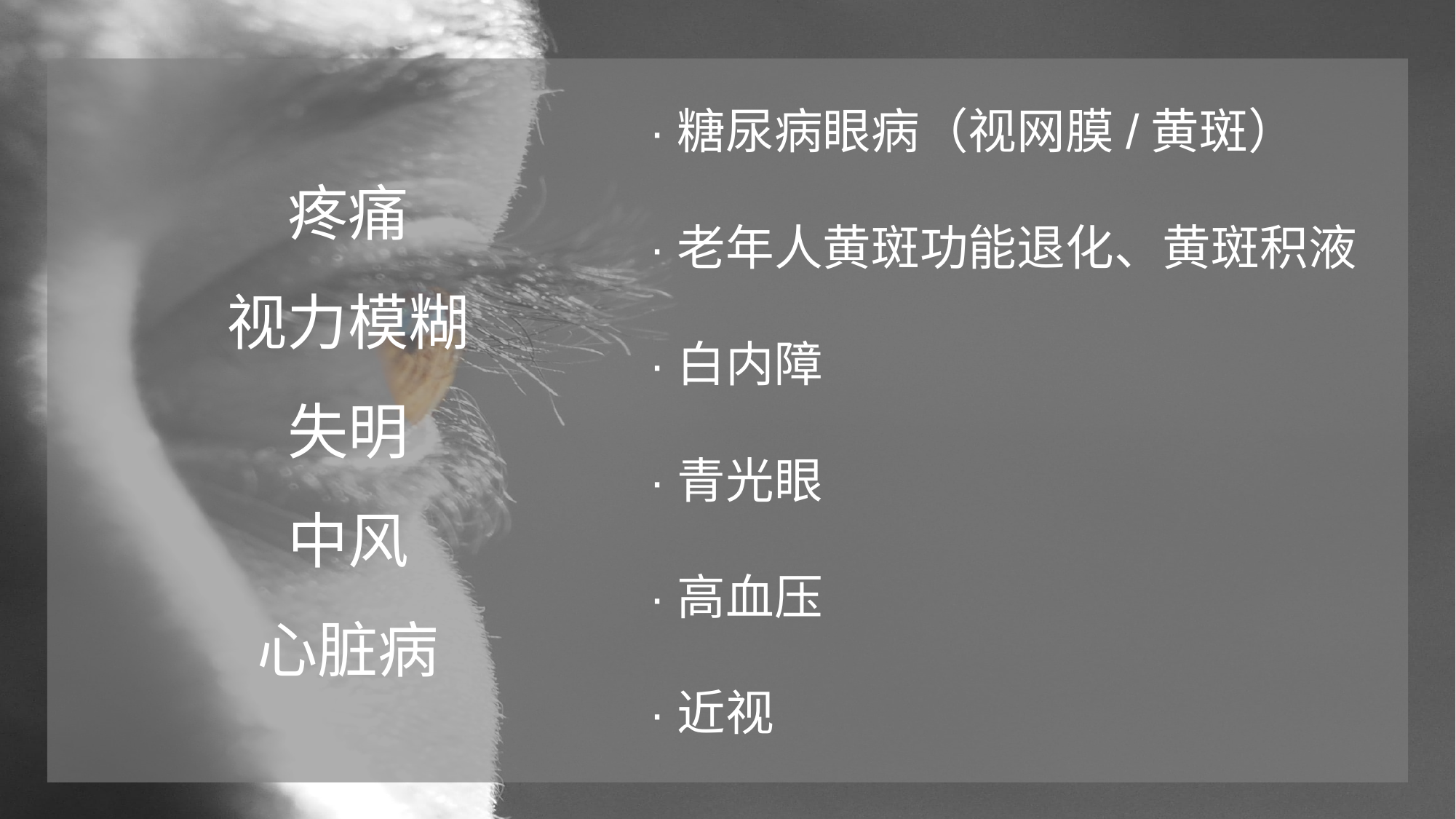

·糖尿病眼病（视网膜/黄斑）
·老年人黄斑功能退化、黄斑积液
·白内障
·青光眼
·高血压
·近视

疼痛
视力模糊
失明
中风
心脏病